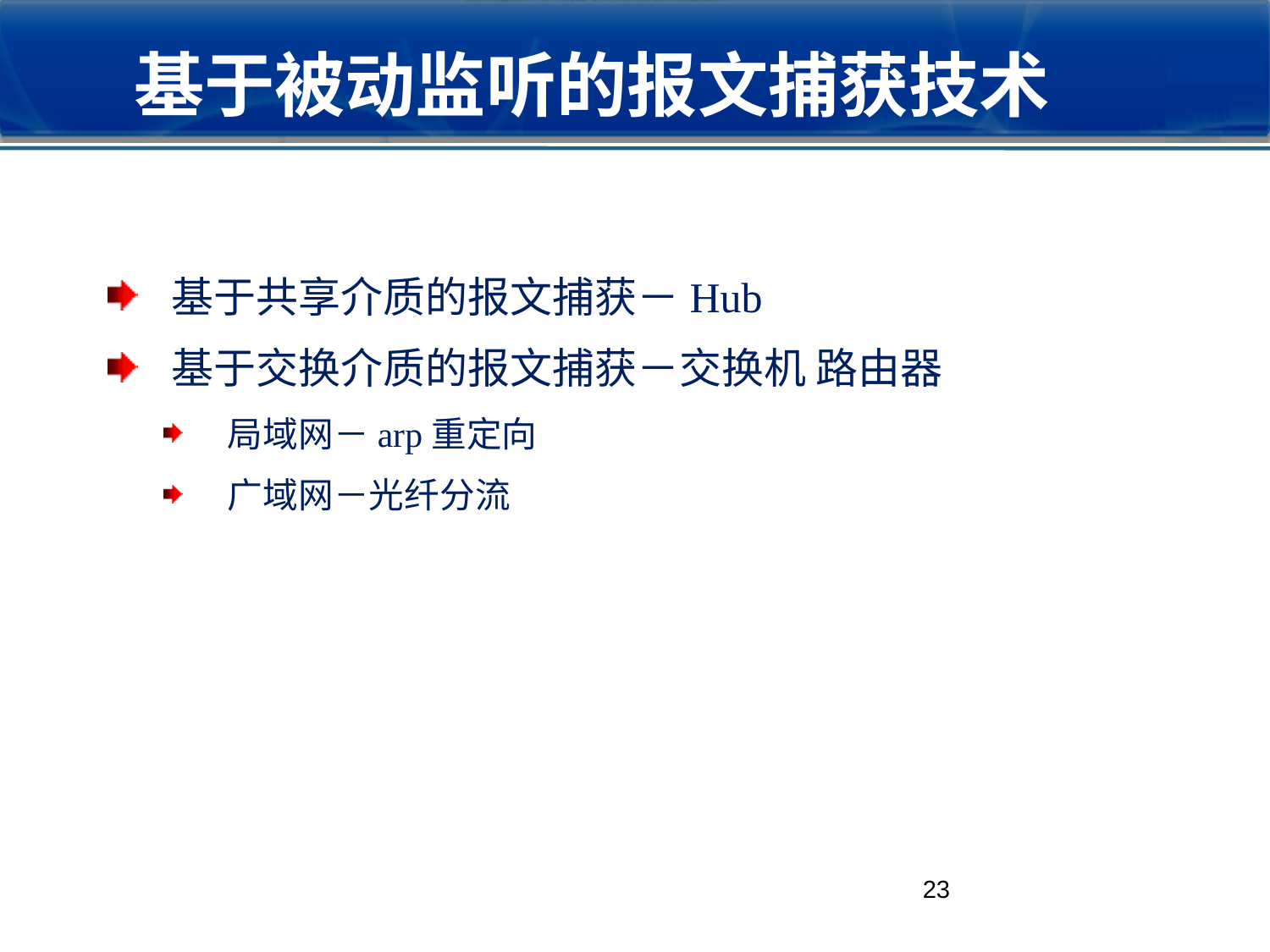

# 基于被动监听的报文捕获技术
基于共享介质的报文捕获－Hub
基于交换介质的报文捕获－交换机 路由器
局域网－arp重定向
广域网－光纤分流
23